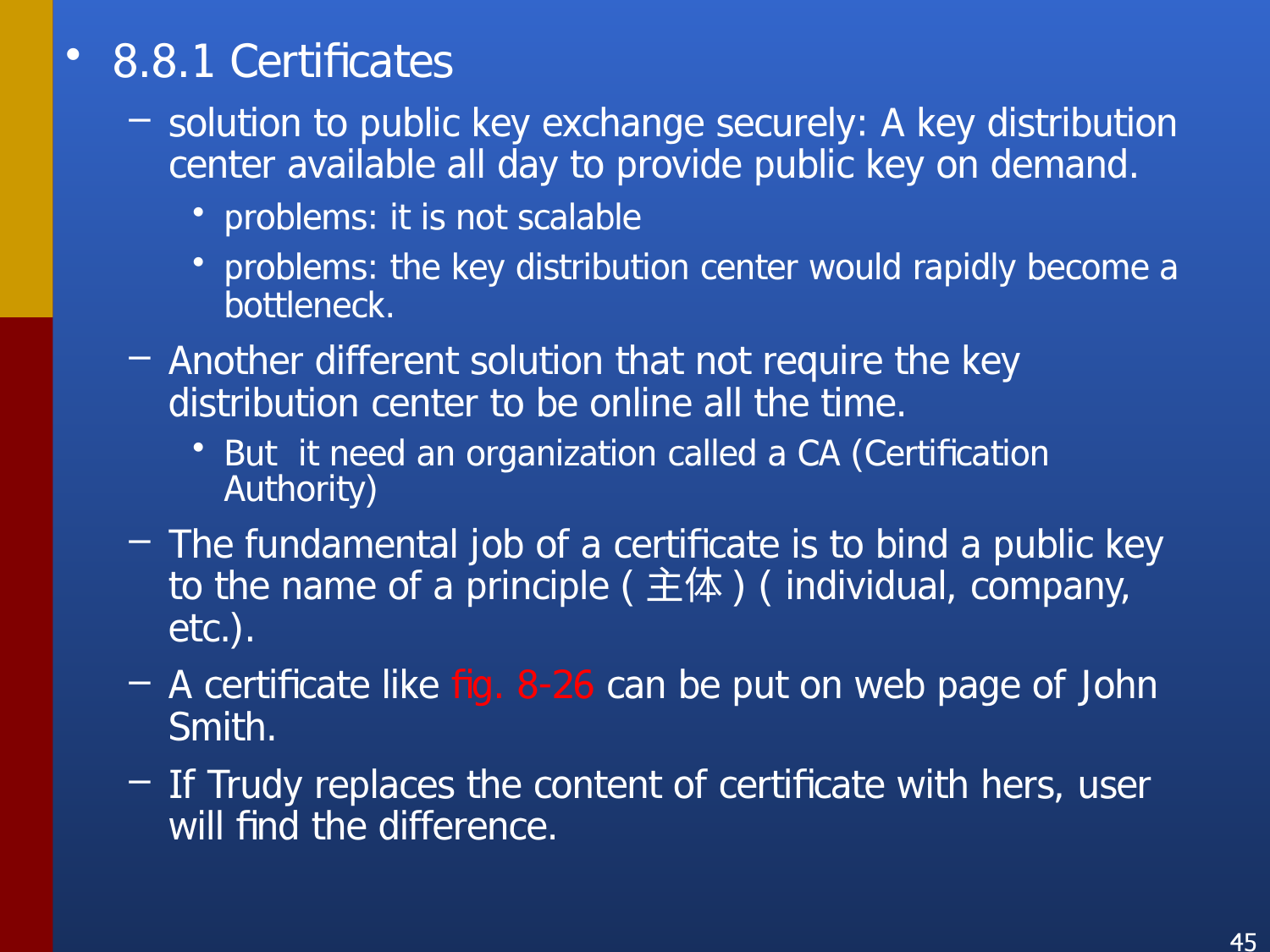

8.8.1 Certificates
solution to public key exchange securely: A key distribution center available all day to provide public key on demand.
problems: it is not scalable
problems: the key distribution center would rapidly become a bottleneck.
Another different solution that not require the key distribution center to be online all the time.
But  it need an organization called a CA (Certification Authority)
The fundamental job of a certificate is to bind a public key to the name of a principle (主体) ( individual, company, etc.).
A certificate like fig. 8-26 can be put on web page of John Smith.
If Trudy replaces the content of certificate with hers, user will find the difference.

45